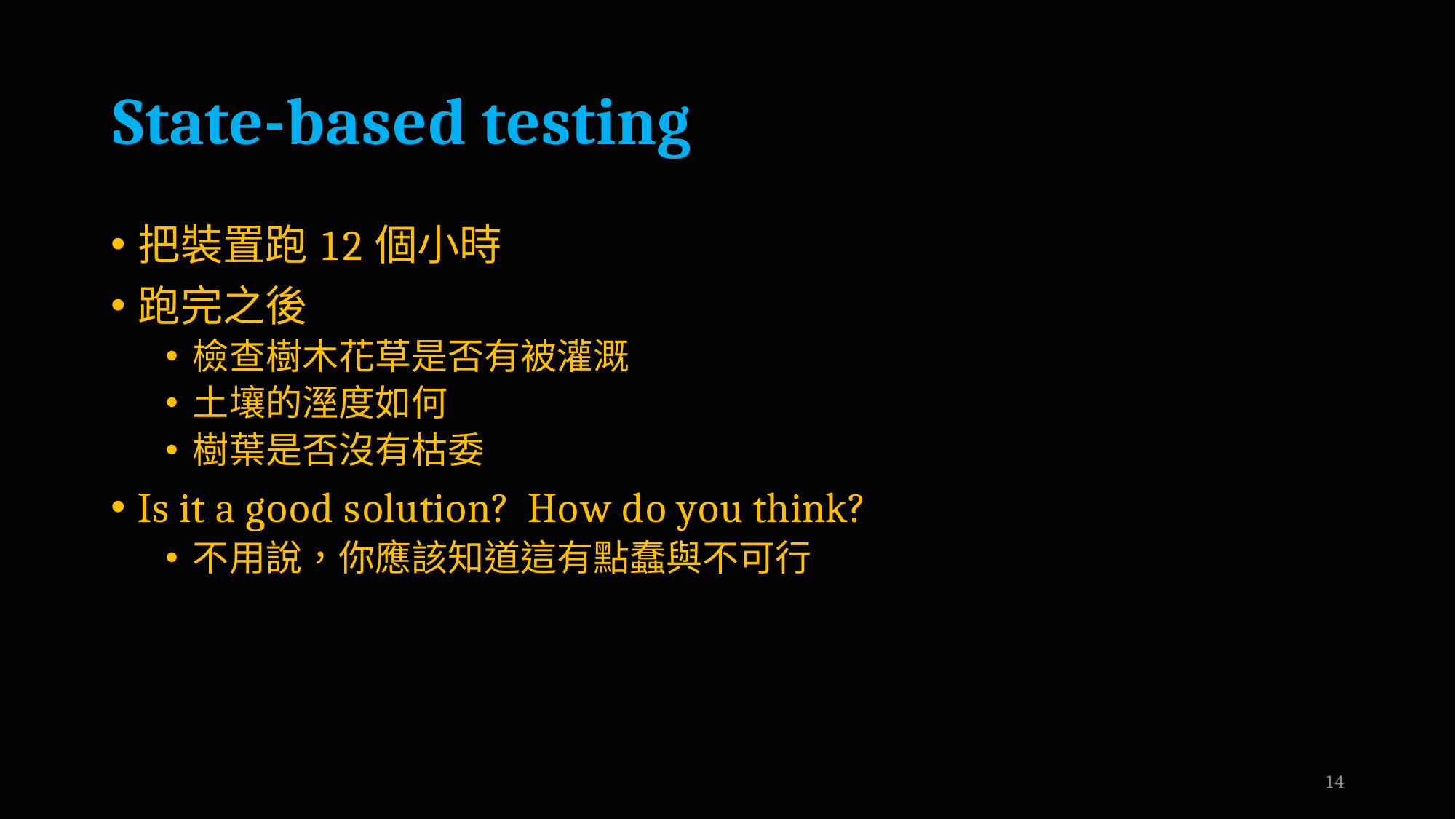

# State-based testing
把裝置跑12個小時
跑完之後
檢查樹木花草是否有被灌溉
土壤的溼度如何
樹葉是否沒有枯委
Is it a good solution?  How do you think?
不用說，你應該知道這有點蠢與不可行

14